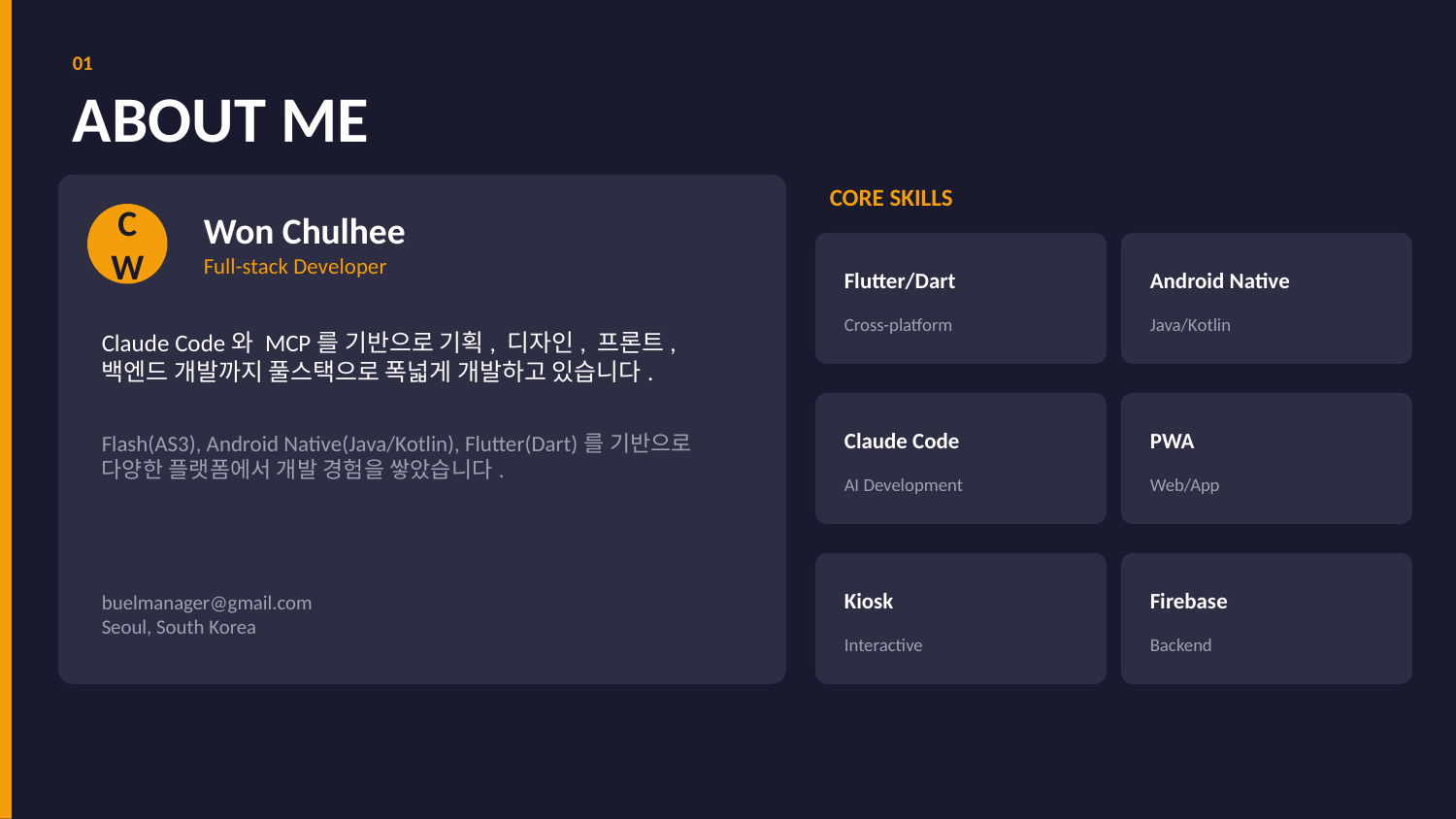

01
ABOUT ME

CORE SKILLS

CW
Won Chulhee

Full-stack Developer
Flutter/Dart
Android Native
Cross-platform
Java/Kotlin
Claude Code와 MCP를 기반으로 기획, 디자인, 프론트, 백엔드 개발까지 풀스택으로 폭넓게 개발하고 있습니다.

Claude Code
PWA
Flash(AS3), Android Native(Java/Kotlin), Flutter(Dart)를 기반으로 다양한 플랫폼에서 개발 경험을 쌓았습니다.
AI Development
Web/App

Kiosk
Firebase
buelmanager@gmail.com
Seoul, South Korea
Interactive
Backend